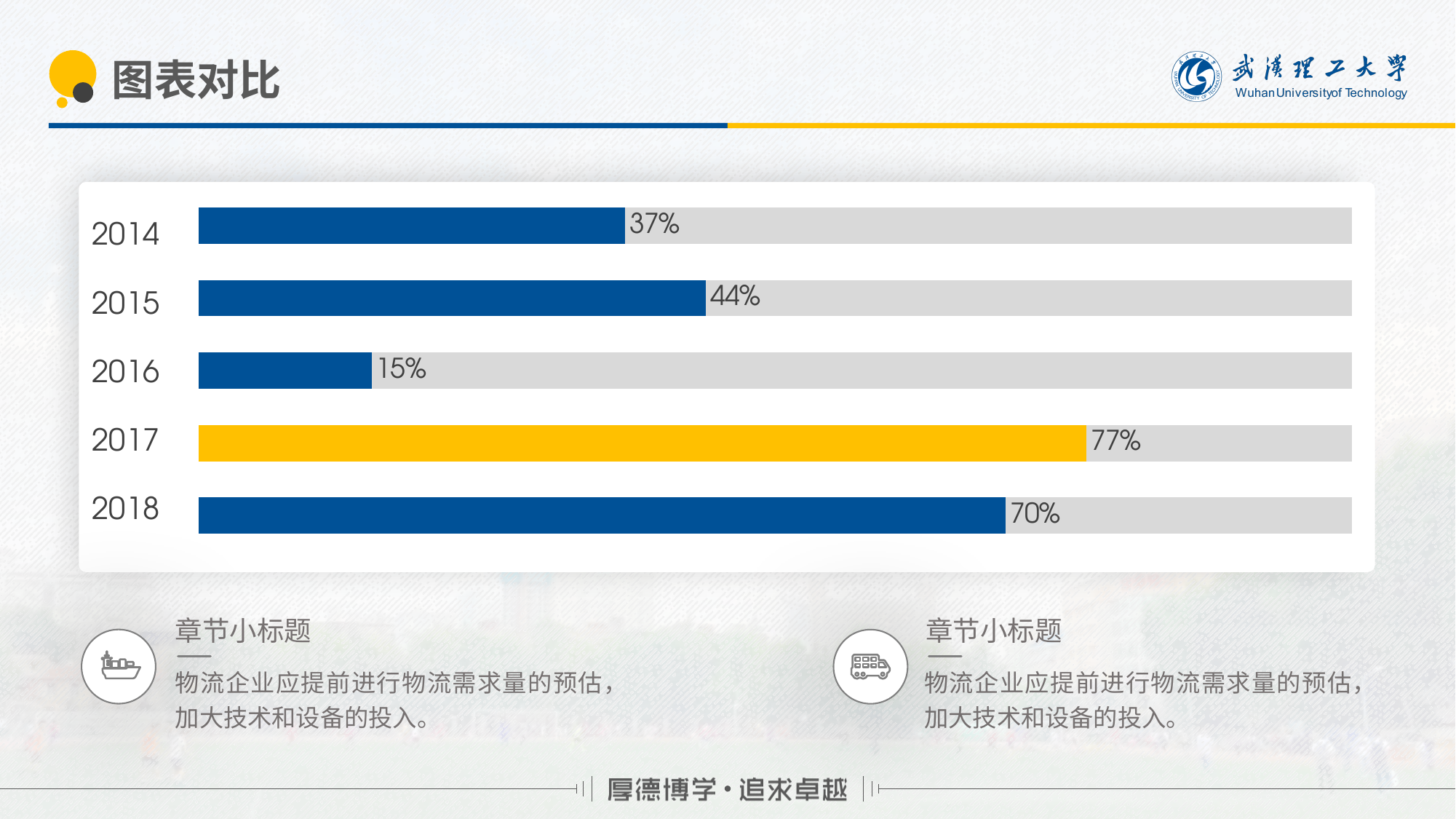

# 图表对比

### Chart

| Category | 辅助列（勿动） | 数据列|（输入实际百分比） |
|---|---|---|
| 类别 1 | 1.0 | 0.7 |
| 类别 2 | 1.0 | 0.77 |
| 类别 3 | 1.0 | 0.15 |
| 类别 4 | 1.0 | 0.44 |
2014
2015
2016
2017
2018
章节小标题
章节小标题

物流企业应提前进行物流需求量的预估，加大技术和设备的投入。
物流企业应提前进行物流需求量的预估，加大技术和设备的投入。